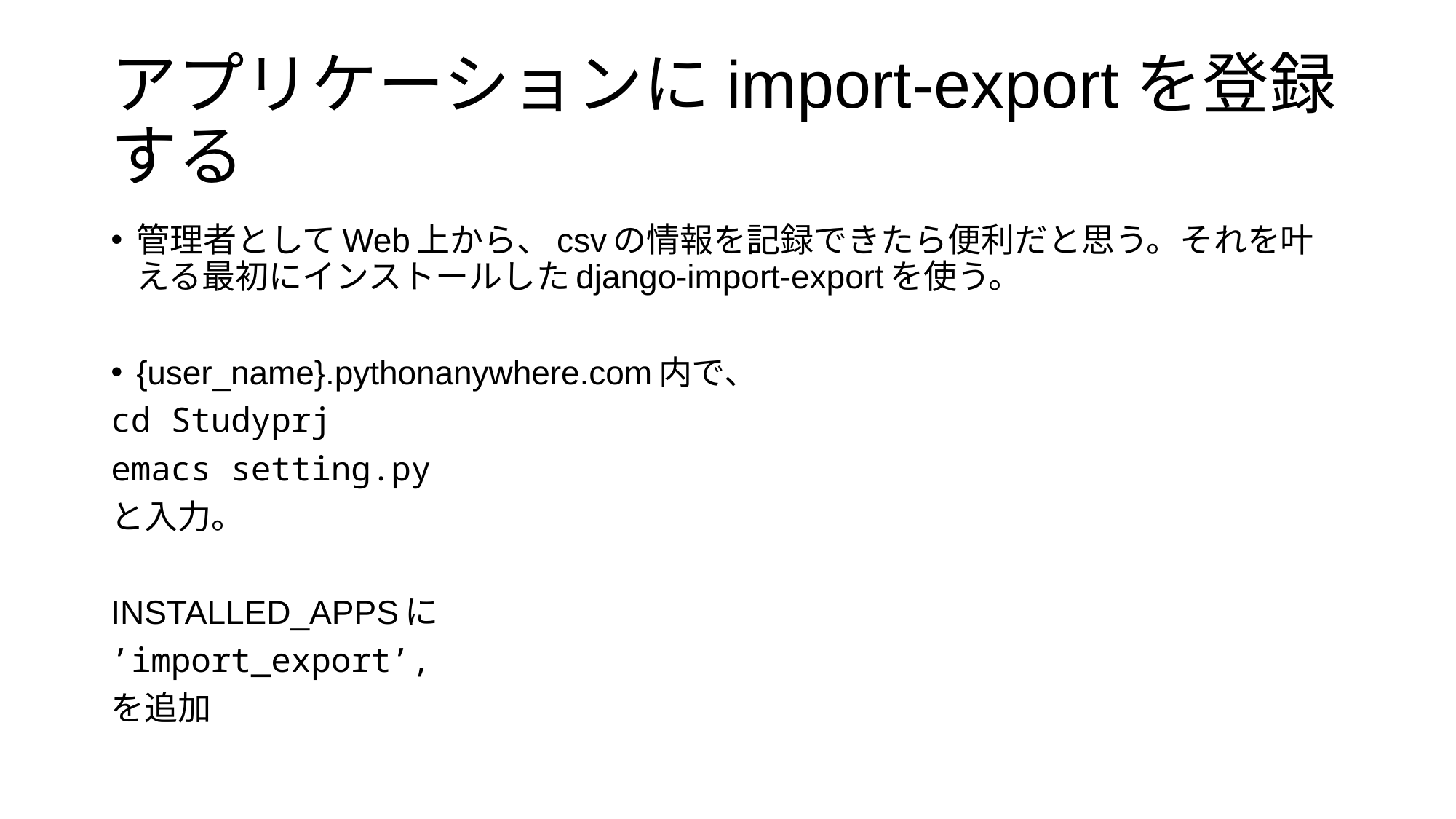

# アプリケーションにimport-exportを登録する
管理者としてWeb上から、csvの情報を記録できたら便利だと思う。それを叶える最初にインストールしたdjango-import-exportを使う。

{user_name}.pythonanywhere.com内で、
cd Studyprj
emacs setting.py
と入力。

INSTALLED_APPSに
’import_export’,
を追加